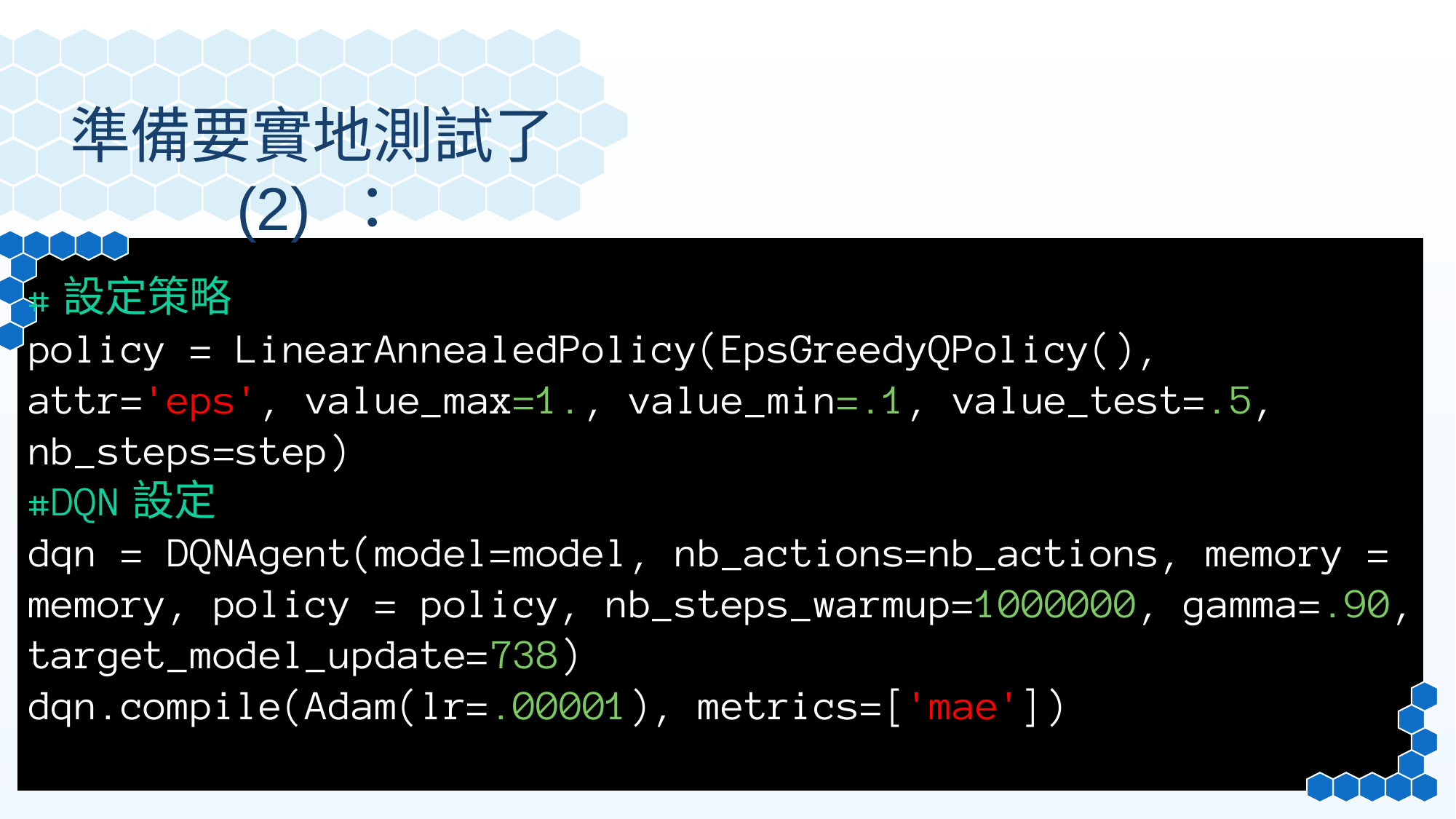

準備要實地測試了(2) ：

#設定策略
policy = LinearAnnealedPolicy(EpsGreedyQPolicy(), attr='eps', value_max=1., value_min=.1, value_test=.5, nb_steps=step)
#DQN設定
dqn = DQNAgent(model=model, nb_actions=nb_actions, memory = memory, policy = policy, nb_steps_warmup=1000000, gamma=.90, target_model_update=738)
dqn.compile(Adam(lr=.00001), metrics=['mae'])